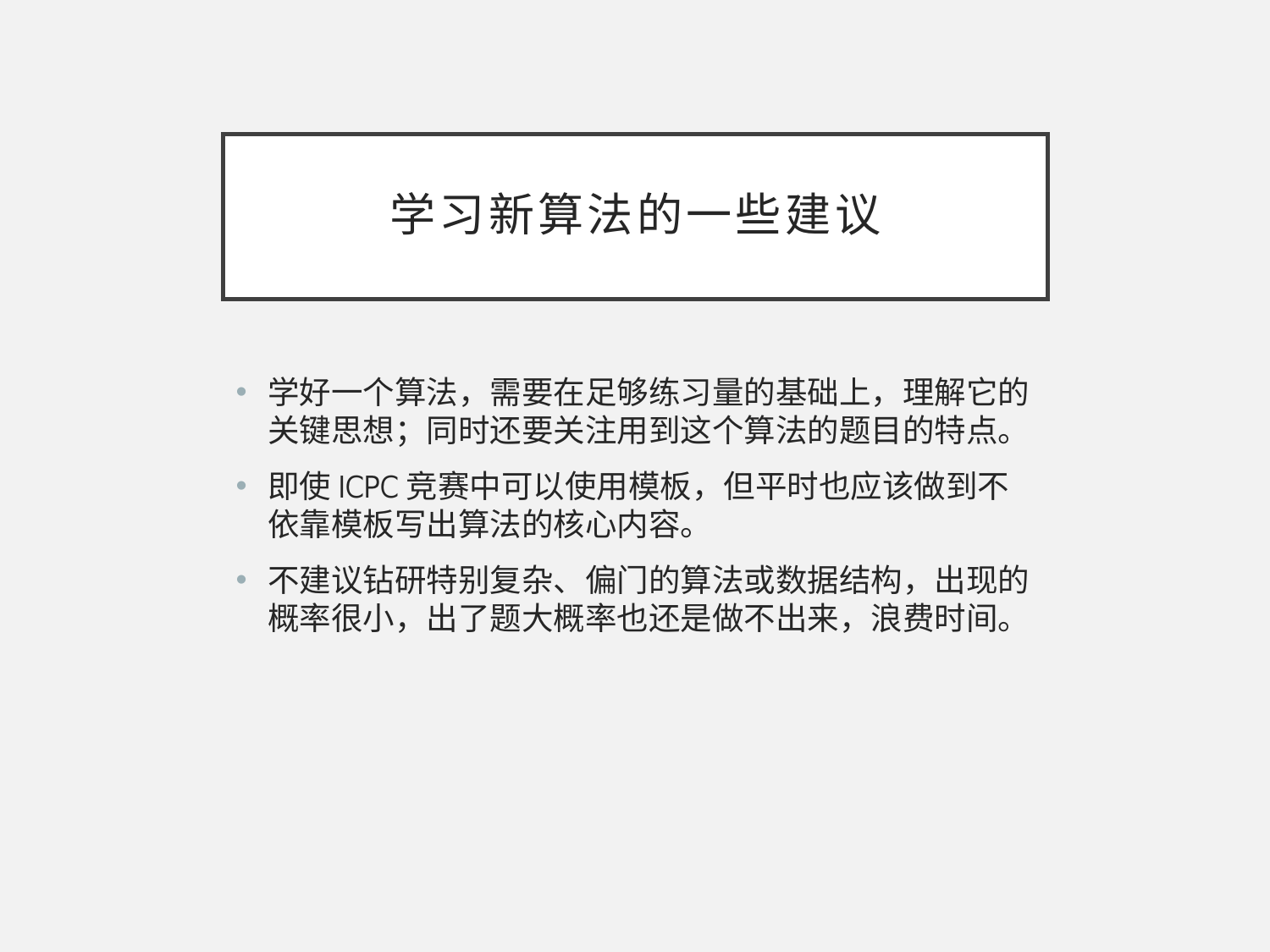

# 学习新算法的一些建议
学好一个算法，需要在足够练习量的基础上，理解它的关键思想；同时还要关注用到这个算法的题目的特点。
即使ICPC竞赛中可以使用模板，但平时也应该做到不依靠模板写出算法的核心内容。
不建议钻研特别复杂、偏门的算法或数据结构，出现的概率很小，出了题大概率也还是做不出来，浪费时间。